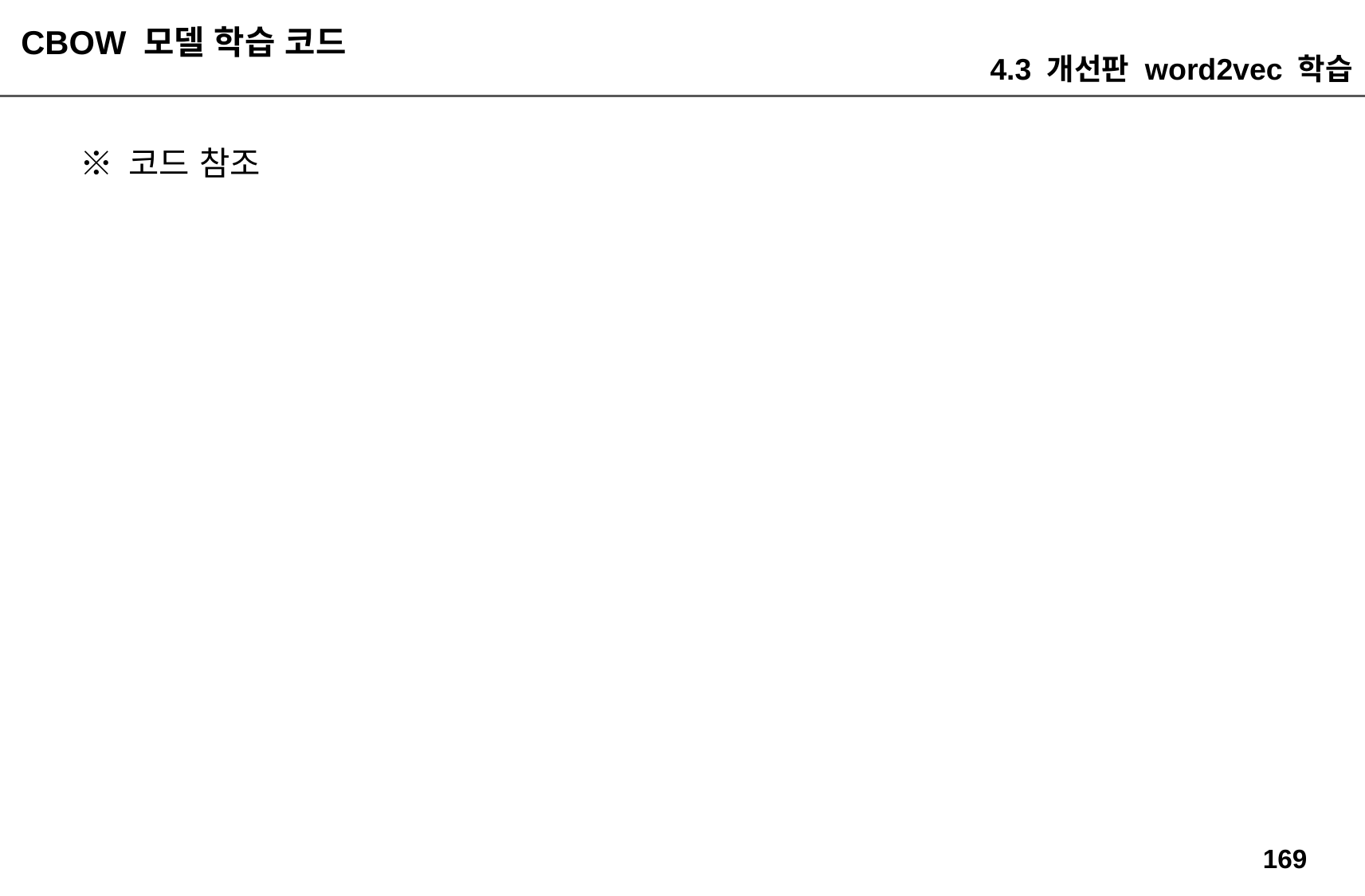

CBOW 모델 학습 코드
4.3 개선판 word2vec 학습
※ 코드 참조